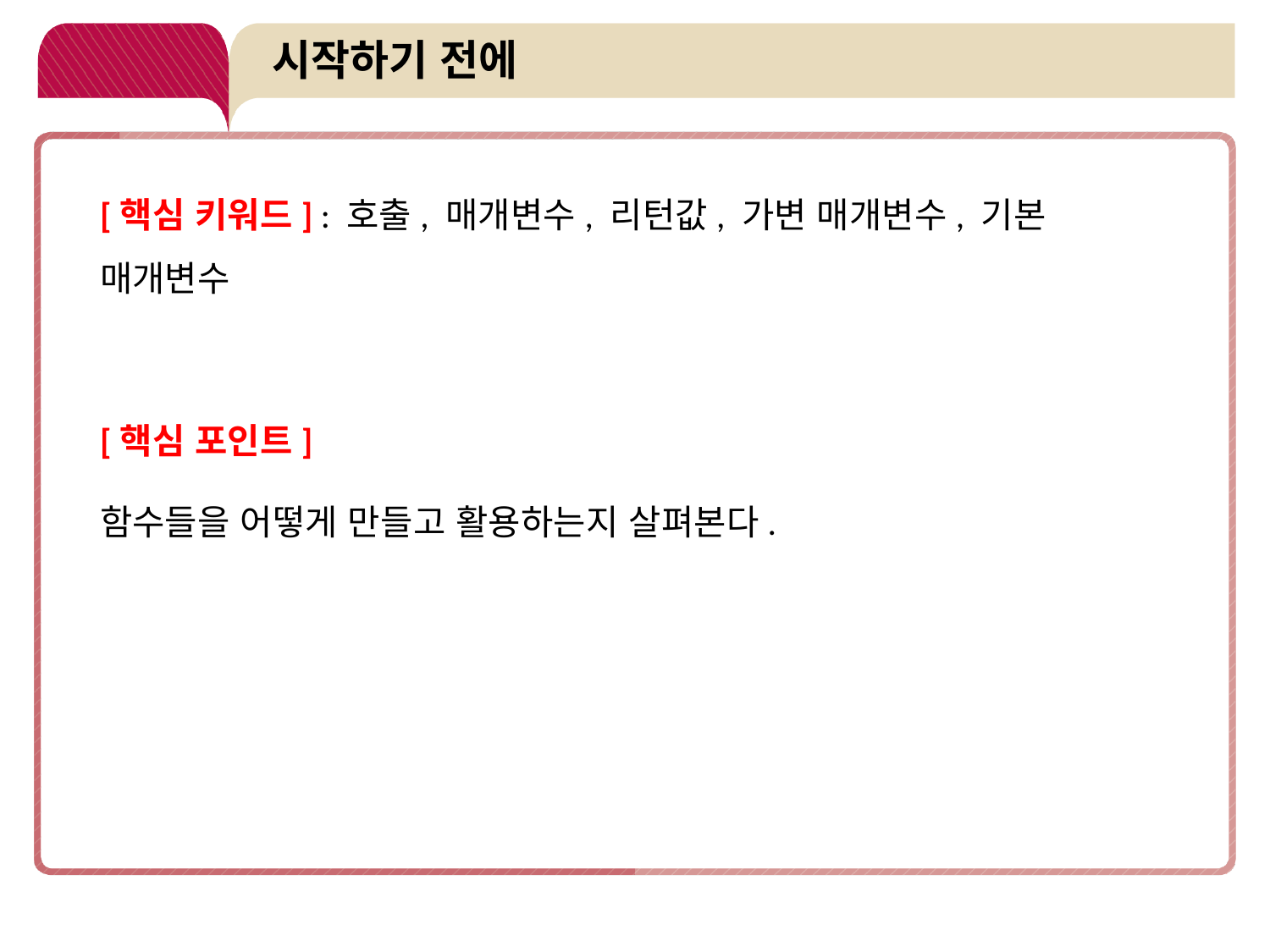

# 시작하기 전에
[핵심 키워드] : 호출, 매개변수, 리턴값, 가변 매개변수, 기본 매개변수

[핵심 포인트]
함수들을 어떻게 만들고 활용하는지 살펴본다.